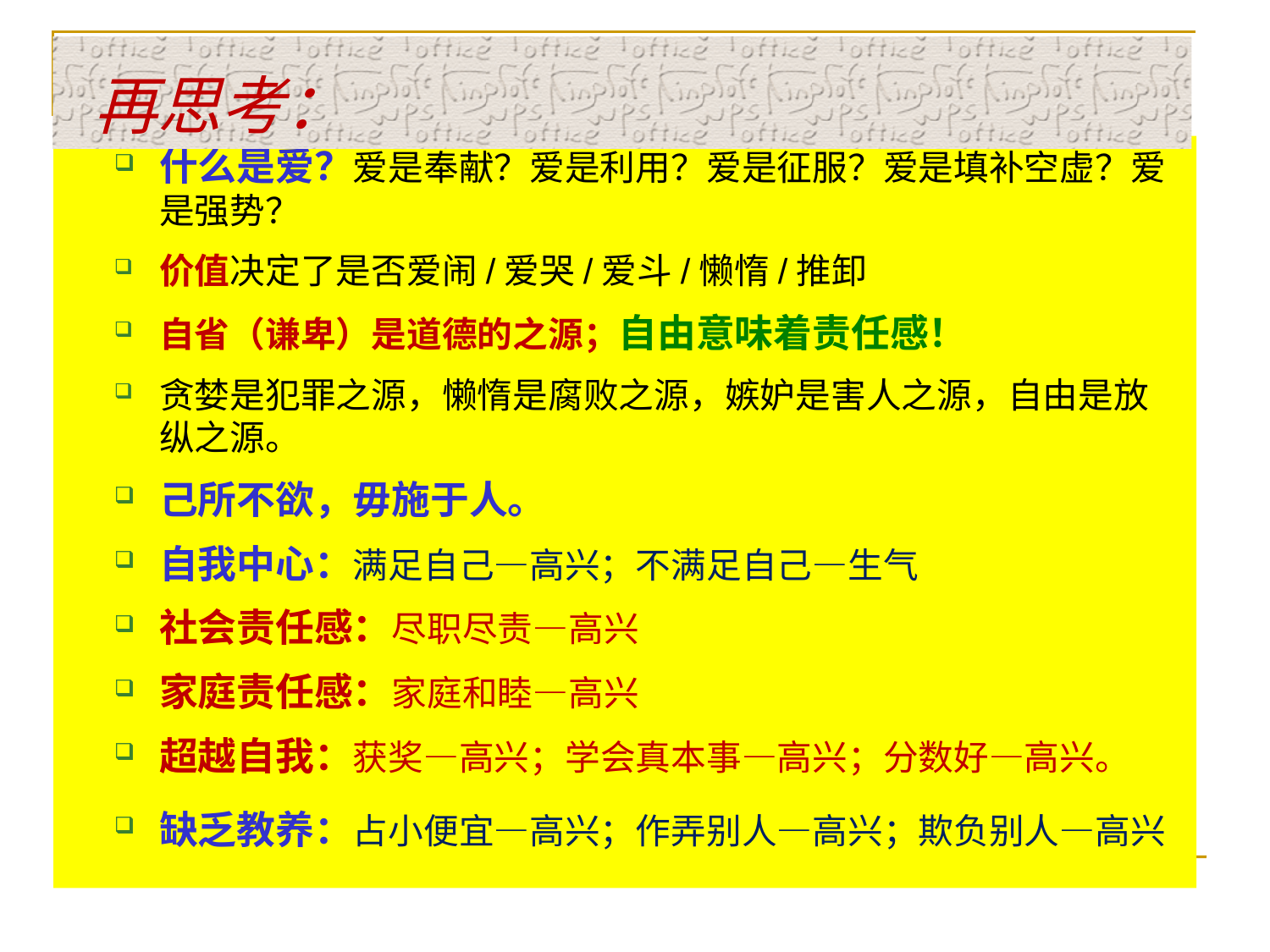

再思考：
什么是爱？爱是奉献？爱是利用？爱是征服？爱是填补空虚？爱是强势？
价值决定了是否爱闹/爱哭/爱斗/懒惰/推卸
自省（谦卑）是道德的之源；自由意味着责任感！
贪婪是犯罪之源，懒惰是腐败之源，嫉妒是害人之源，自由是放纵之源。
己所不欲，毋施于人。
自我中心：满足自己—高兴；不满足自己—生气
社会责任感：尽职尽责—高兴
家庭责任感：家庭和睦—高兴
超越自我：获奖—高兴；学会真本事—高兴；分数好—高兴。
缺乏教养：占小便宜—高兴；作弄别人—高兴；欺负别人—高兴
71